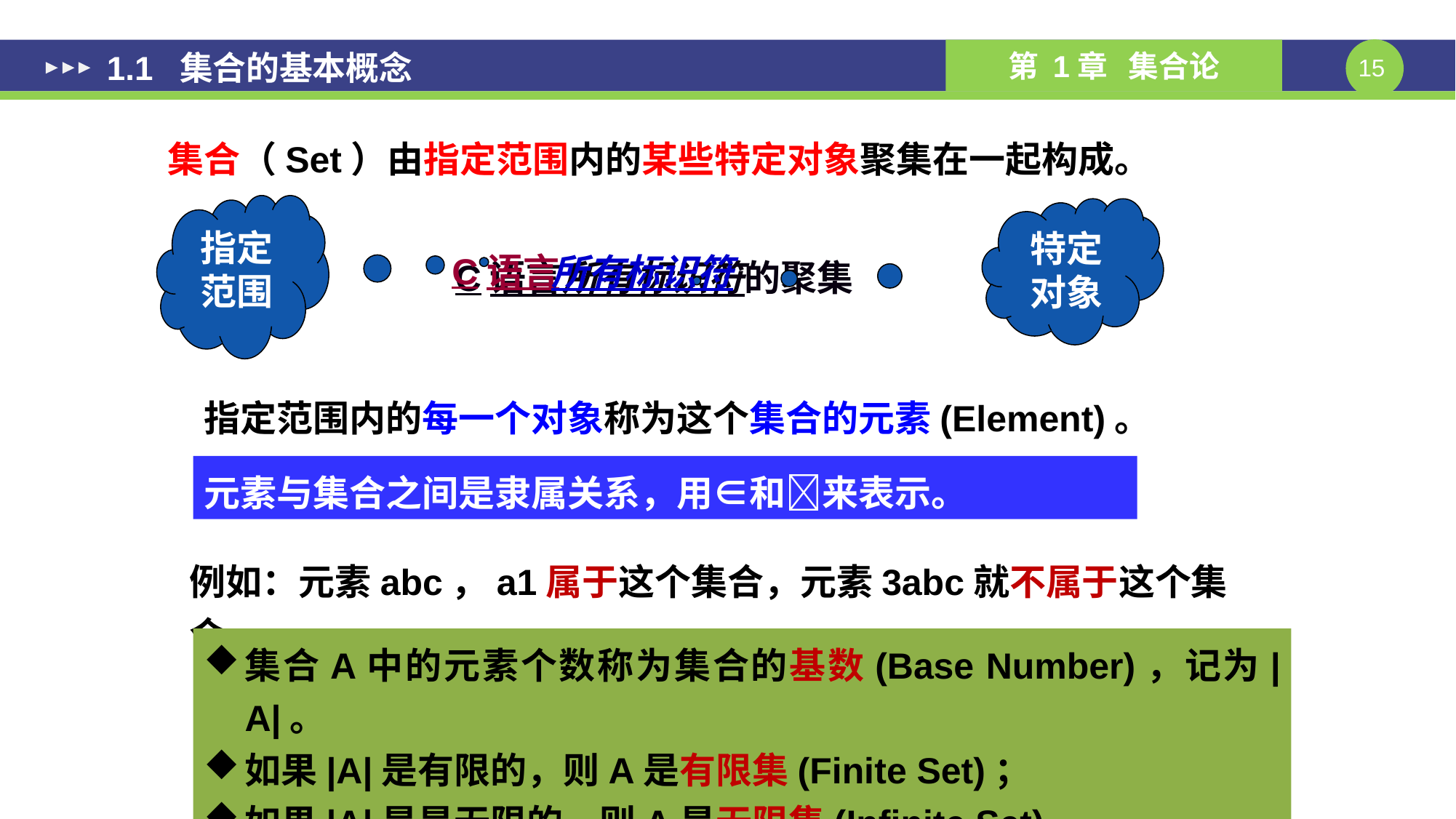

1.1  集合的基本概念
集合（Set）由指定范围内的某些特定对象聚集在一起构成。
指定范围
特定对象
C语言所有标识符的聚集
C语言
所有标识符
指定范围内的每一个对象称为这个集合的元素(Element)。
元素与集合之间是隶属关系，用∈和∉来表示。
例如：元素abc，a1属于这个集合，元素3abc就不属于这个集合。
集合A中的元素个数称为集合的基数(Base Number)，记为|A|。
如果|A|是有限的，则A是有限集(Finite Set)；
如果|A|是是无限的，则A是无限集(Infinite Set)。